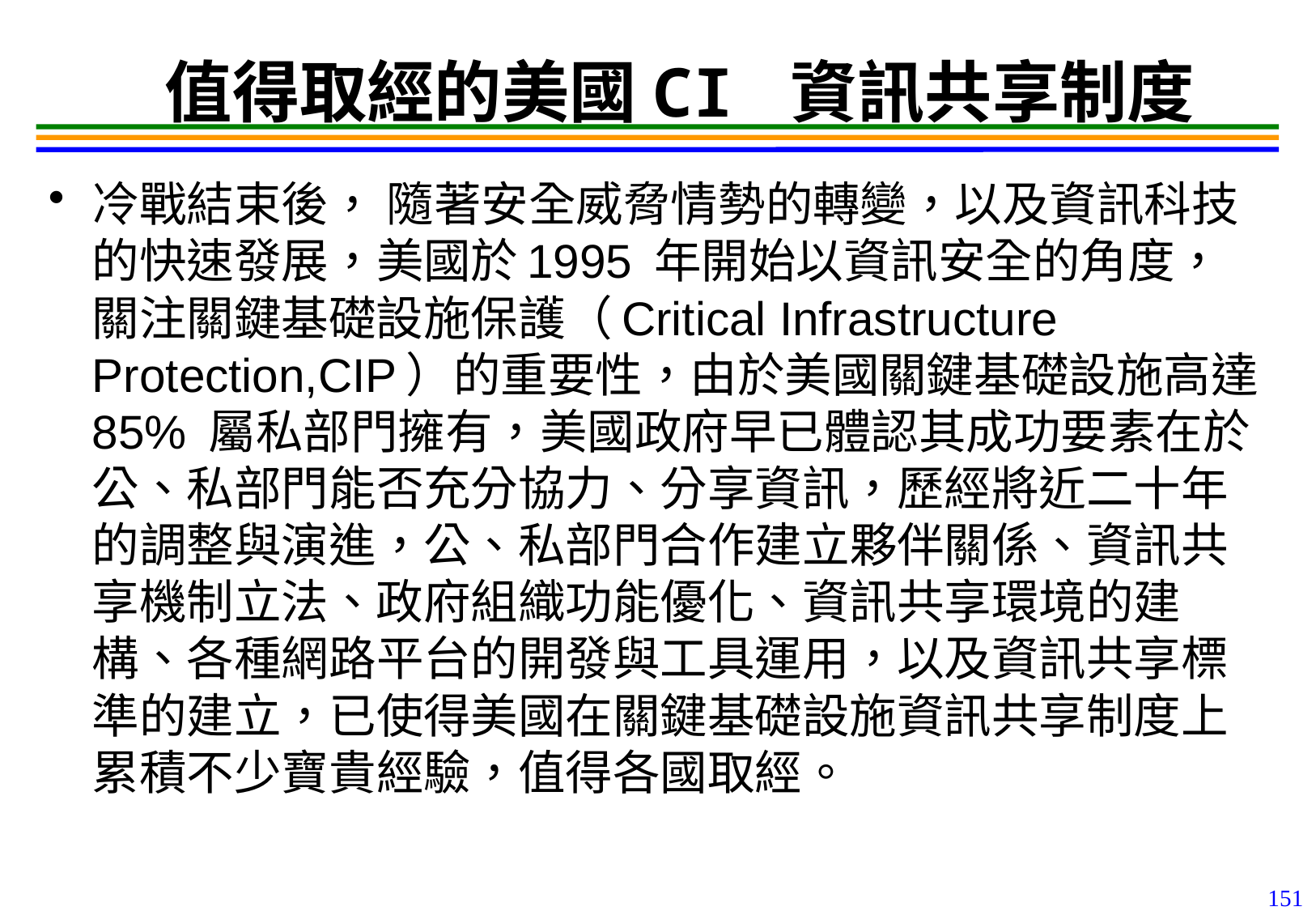

151
# 值得取經的美國CI 資訊共享制度
冷戰結束後， 隨著安全威脅情勢的轉變，以及資訊科技的快速發展，美國於1995 年開始以資訊安全的角度，關注關鍵基礎設施保護（Critical Infrastructure Protection,CIP）的重要性，由於美國關鍵基礎設施高達85% 屬私部門擁有，美國政府早已體認其成功要素在於公、私部門能否充分協力、分享資訊，歷經將近二十年的調整與演進，公、私部門合作建立夥伴關係、資訊共享機制立法、政府組織功能優化、資訊共享環境的建構、各種網路平台的開發與工具運用，以及資訊共享標準的建立，已使得美國在關鍵基礎設施資訊共享制度上累積不少寶貴經驗，值得各國取經。